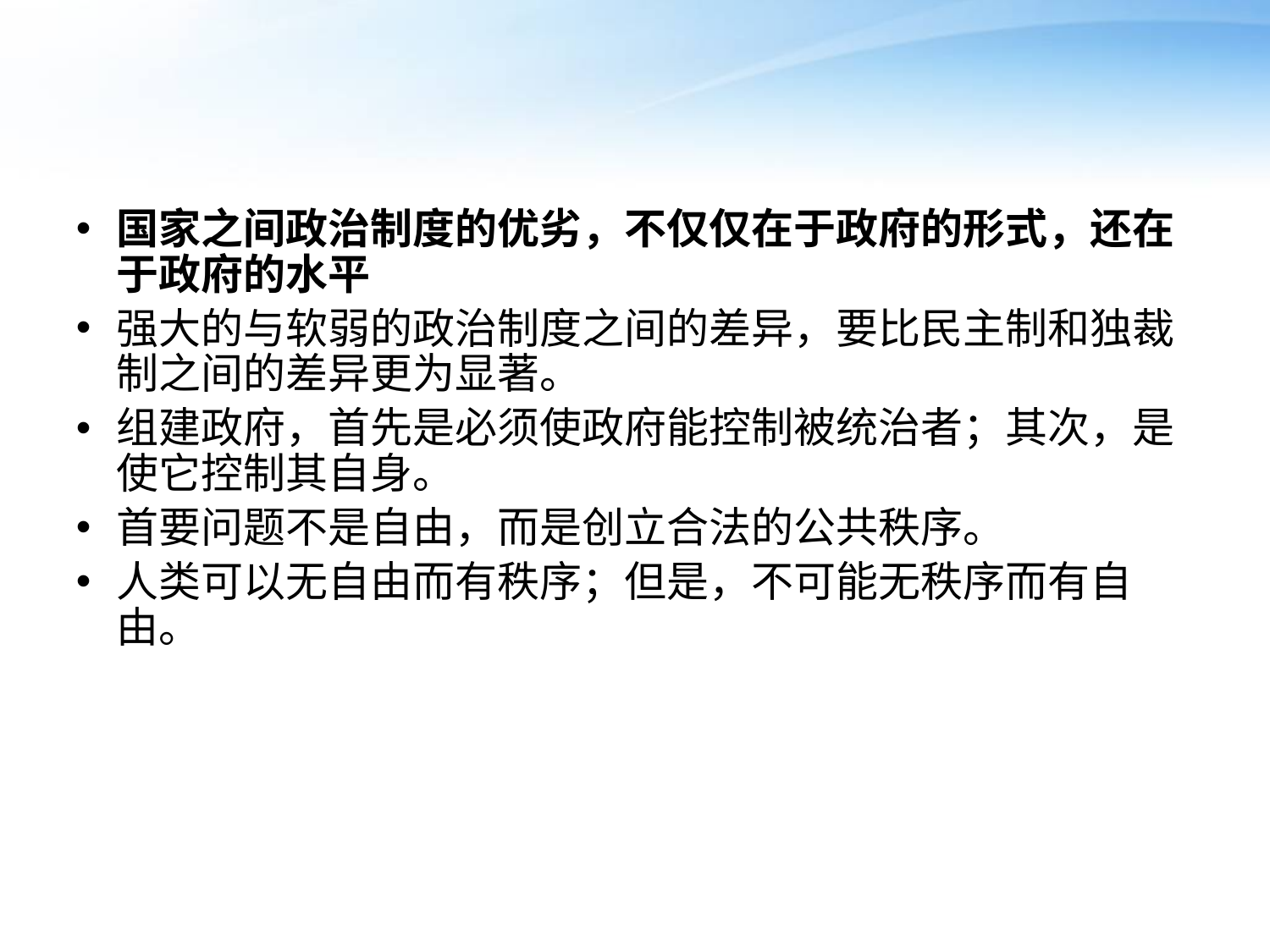

#
国家之间政治制度的优劣，不仅仅在于政府的形式，还在于政府的水平
强大的与软弱的政治制度之间的差异，要比民主制和独裁制之间的差异更为显著。
组建政府，首先是必须使政府能控制被统治者；其次，是使它控制其自身。
首要问题不是自由，而是创立合法的公共秩序。
人类可以无自由而有秩序；但是，不可能无秩序而有自由。